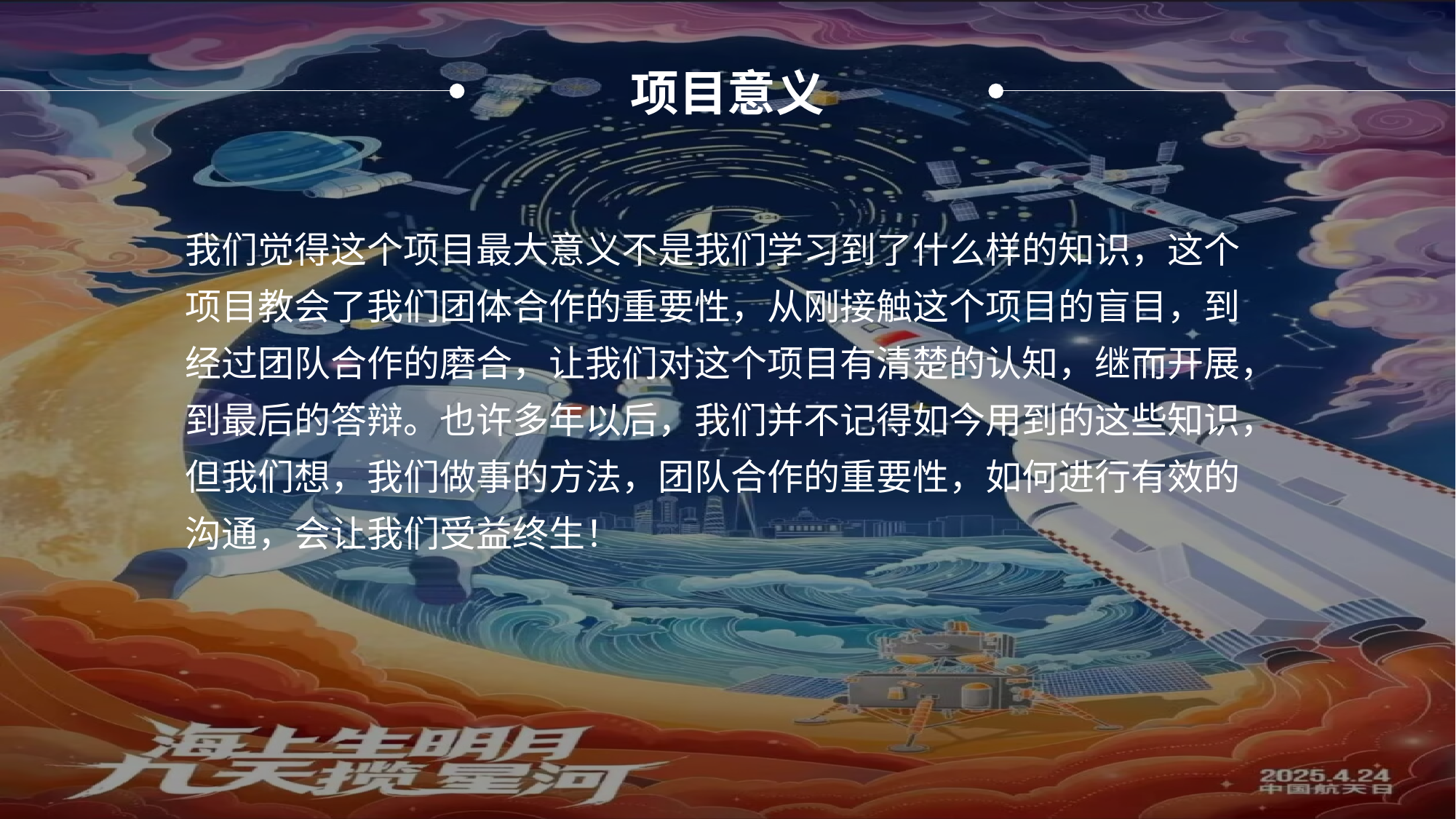

项目意义​
我们觉得这个项目最大意义不是我们学习到了什么样的知识，这个项目教会了我们团体合作的重要性，从刚接触这个项目的盲目，到经过团队合作的磨合，让我们对这个项目有清楚的认知，继而开展，到最后的答辩。也许多年以后，我们并不记得如今用到的这些知识，但我们想，我们做事的方法，团队合作的重要性，如何进行有效的沟通，会让我们受益终生！